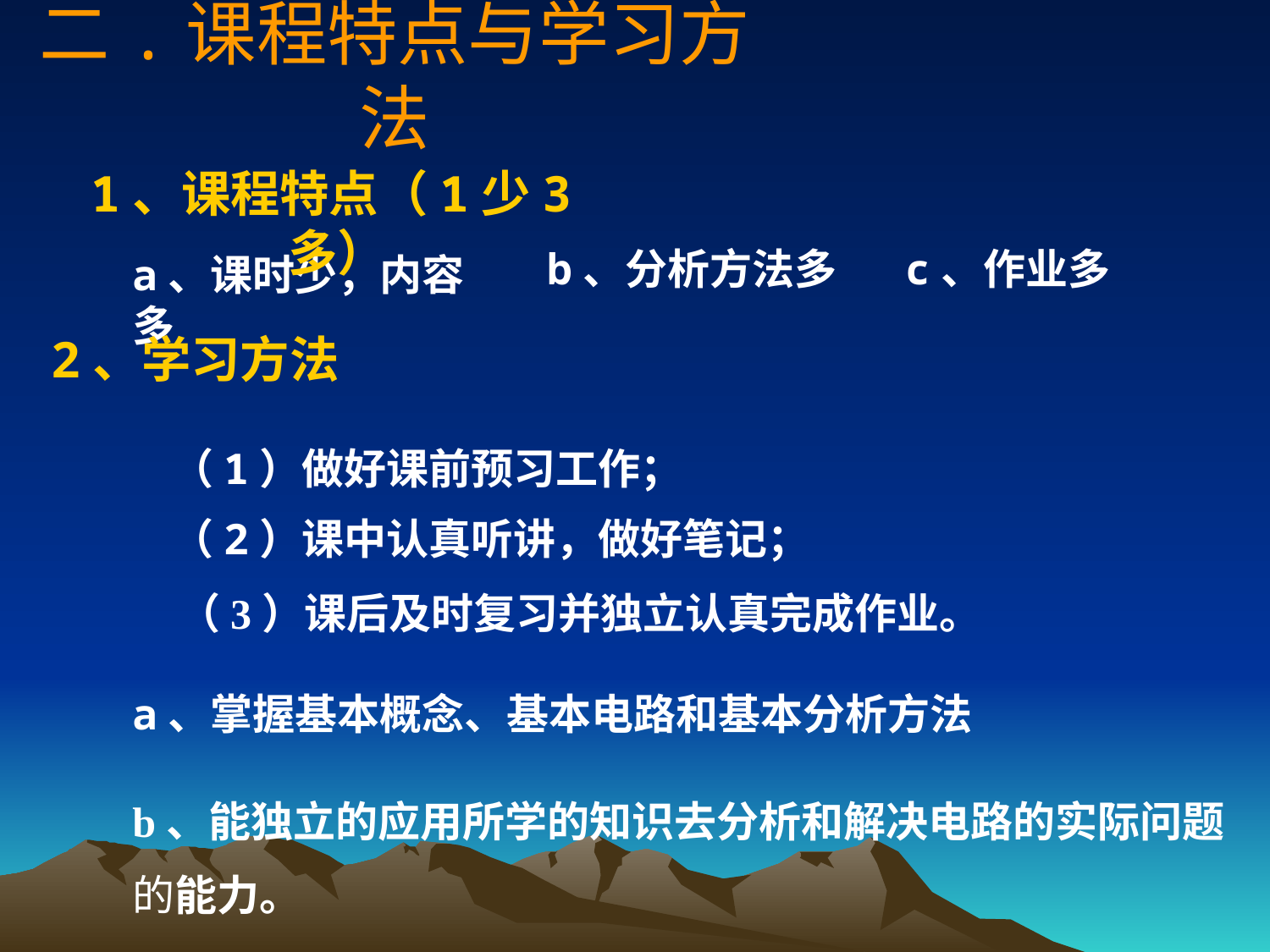

二.课程特点与学习方法
1、课程特点（1少3多）
b、分析方法多
c、作业多
a、课时少，内容多
2、学习方法
  （1）做好课前预习工作；
  （2）课中认真听讲，做好笔记；
     （3）课后及时复习并独立认真完成作业。
a、掌握基本概念、基本电路和基本分析方法
b、能独立的应用所学的知识去分析和解决电路的实际问题的能力。